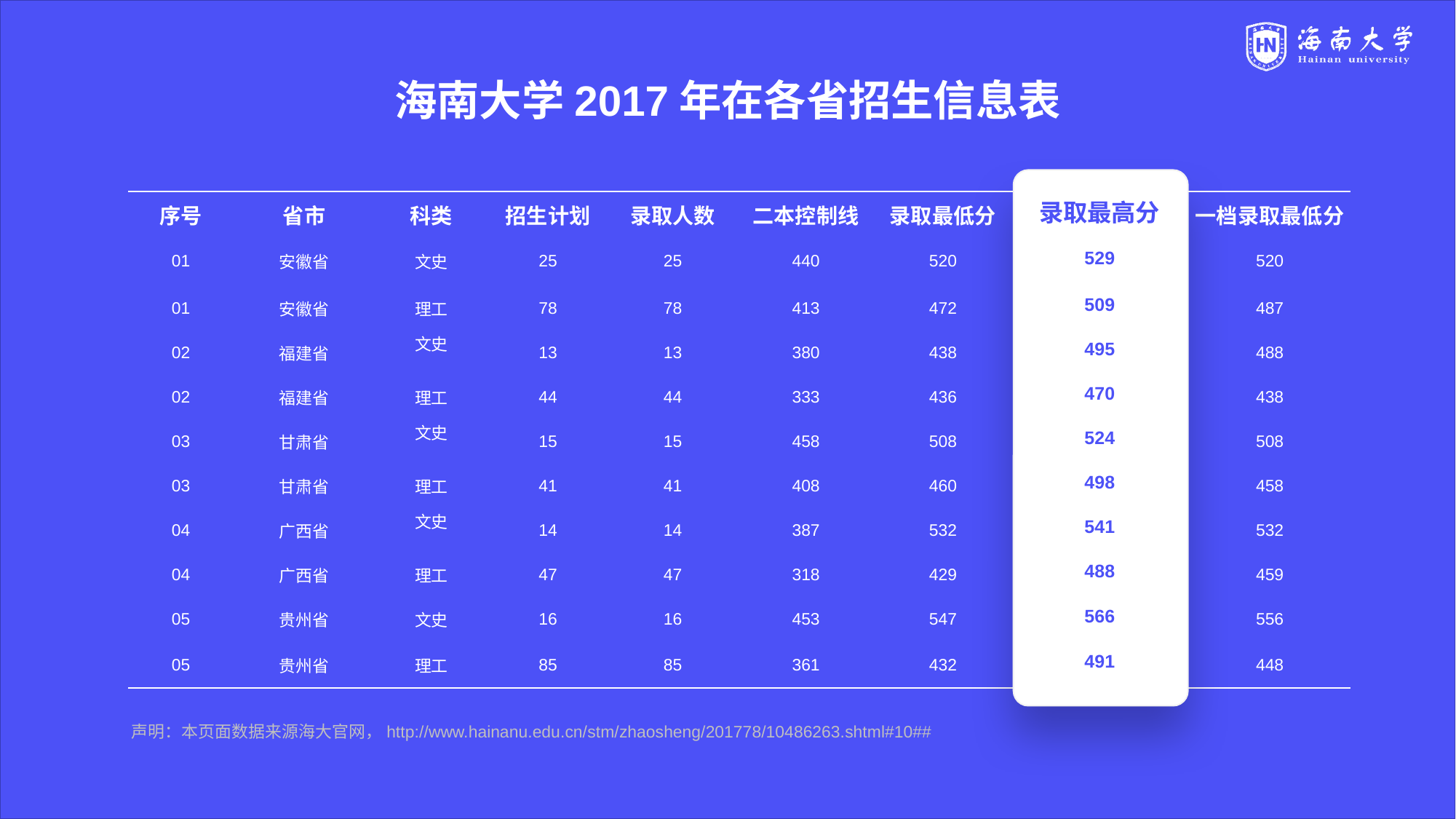

海南大学2017年在各省招生信息表

| 录取最高分 |
| --- |
| 529 |
| 509 |
| 495 |
| 470 |
| 524 |
| 498 |
| 541 |
| 488 |
| 566 |
| 491 |
| 序号 | 省市 | 科类 | 招生计划 | 录取人数 | 二本控制线 | 录取最低分 | 录取最高分 | 一档录取最低分 |
| --- | --- | --- | --- | --- | --- | --- | --- | --- |
| 01 | 安徽省 | 文史 | 25 | 25 | 440 | 520 | 529 | 520 |
| 01 | 安徽省 | 理工 | 78 | 78 | 413 | 472 | 509 | 487 |
| 02 | 福建省 | 文史 | 13 | 13 | 380 | 438 | 495 | 488 |
| 02 | 福建省 | 理工 | 44 | 44 | 333 | 436 | 470 | 438 |
| 03 | 甘肃省 | 文史 | 15 | 15 | 458 | 508 | 524 | 508 |
| 03 | 甘肃省 | 理工 | 41 | 41 | 408 | 460 | 498 | 458 |
| 04 | 广西省 | 文史 | 14 | 14 | 387 | 532 | 541 | 532 |
| 04 | 广西省 | 理工 | 47 | 47 | 318 | 429 | 488 | 459 |
| 05 | 贵州省 | 文史 | 16 | 16 | 453 | 547 | 566 | 556 |
| 05 | 贵州省 | 理工 | 85 | 85 | 361 | 432 | 491 | 448 |
声明：本页面数据来源海大官网，http://www.hainanu.edu.cn/stm/zhaosheng/201778/10486263.shtml#10##